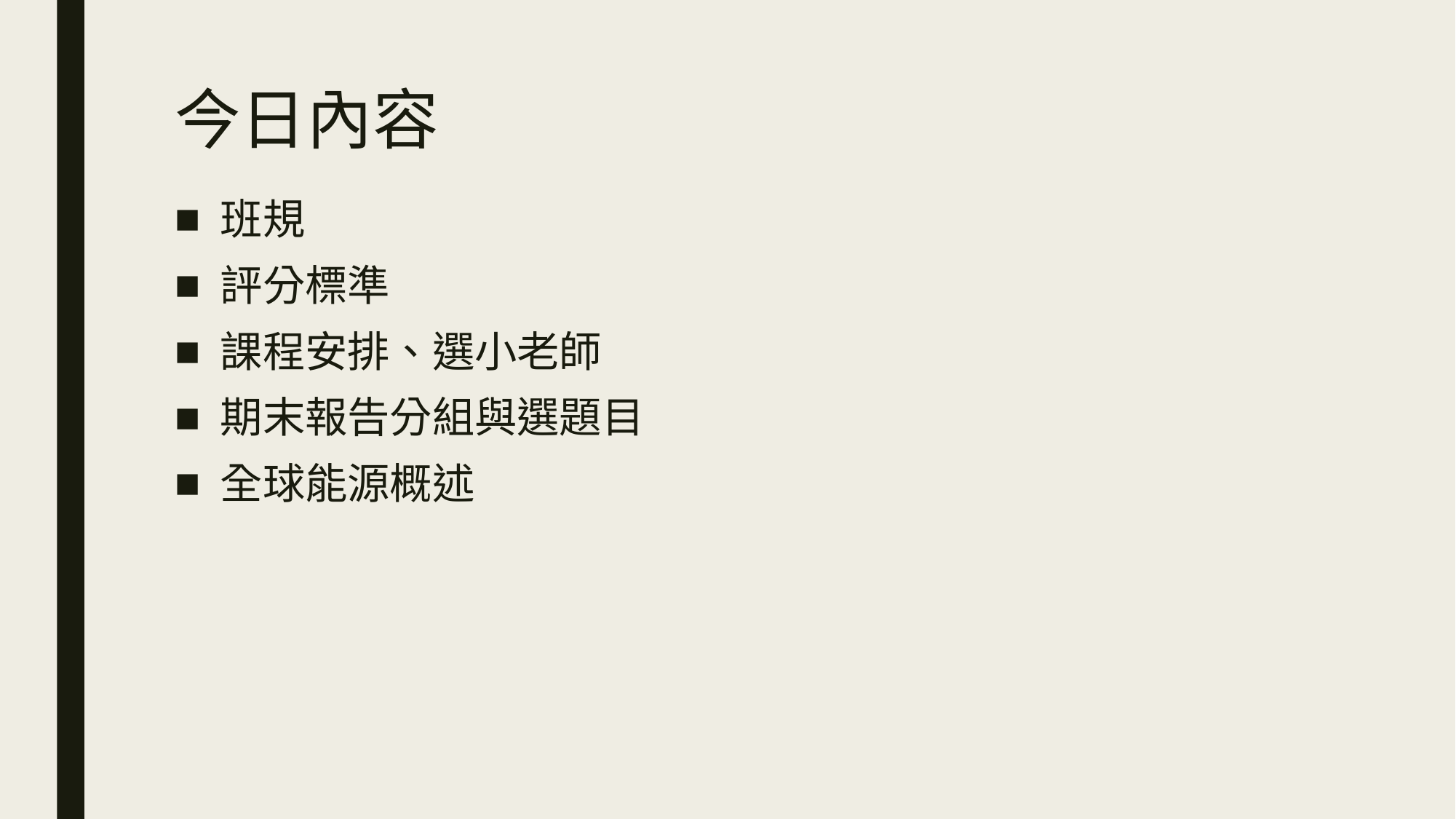

# 今日內容
班規
評分標準
課程安排、選小老師
期末報告分組與選題目
全球能源概述